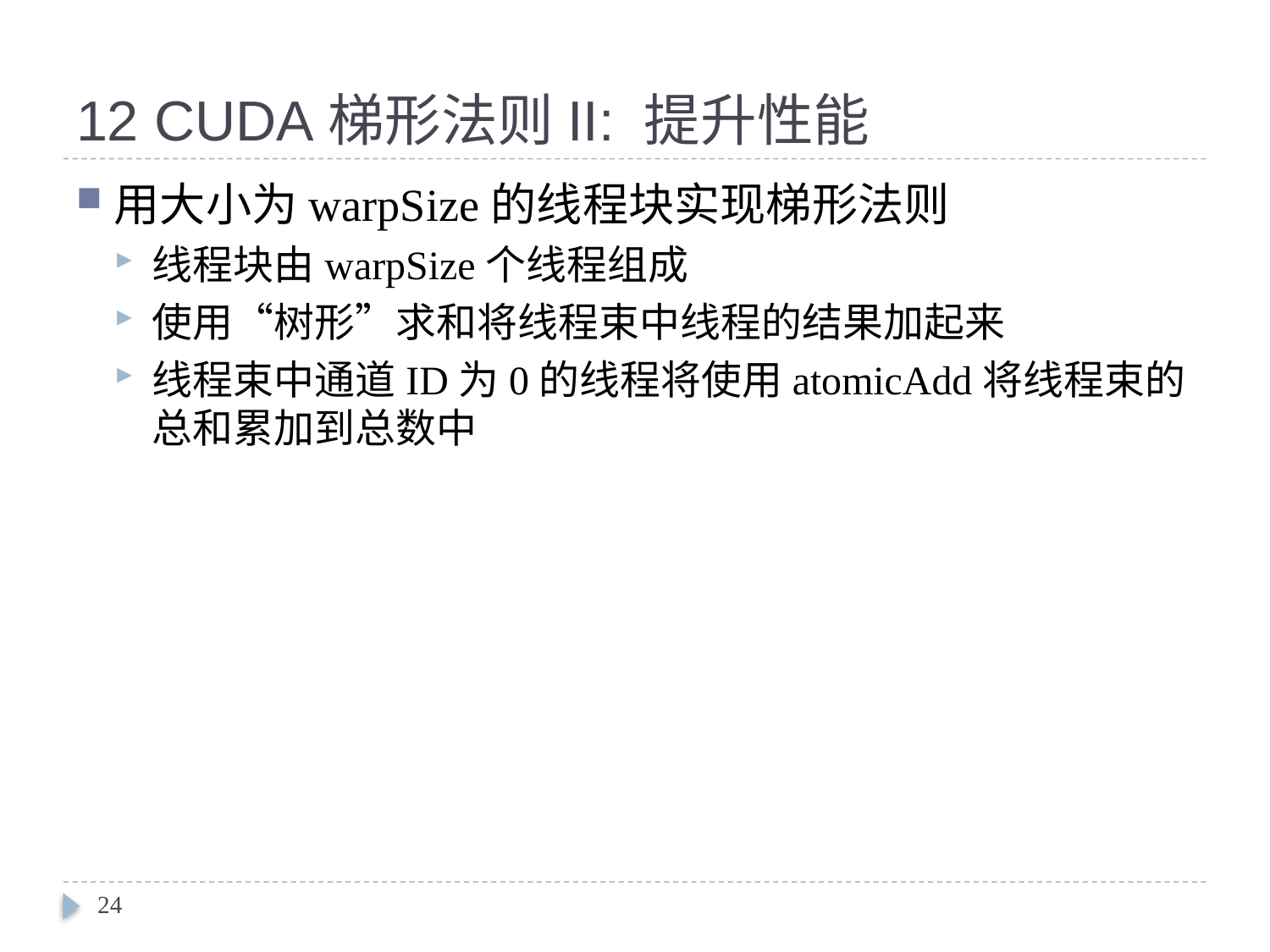

# 12 CUDA梯形法则II: 提升性能
用大小为warpSize的线程块实现梯形法则
线程块由warpSize个线程组成
使用“树形”求和将线程束中线程的结果加起来
线程束中通道ID为0的线程将使用atomicAdd将线程束的总和累加到总数中
24